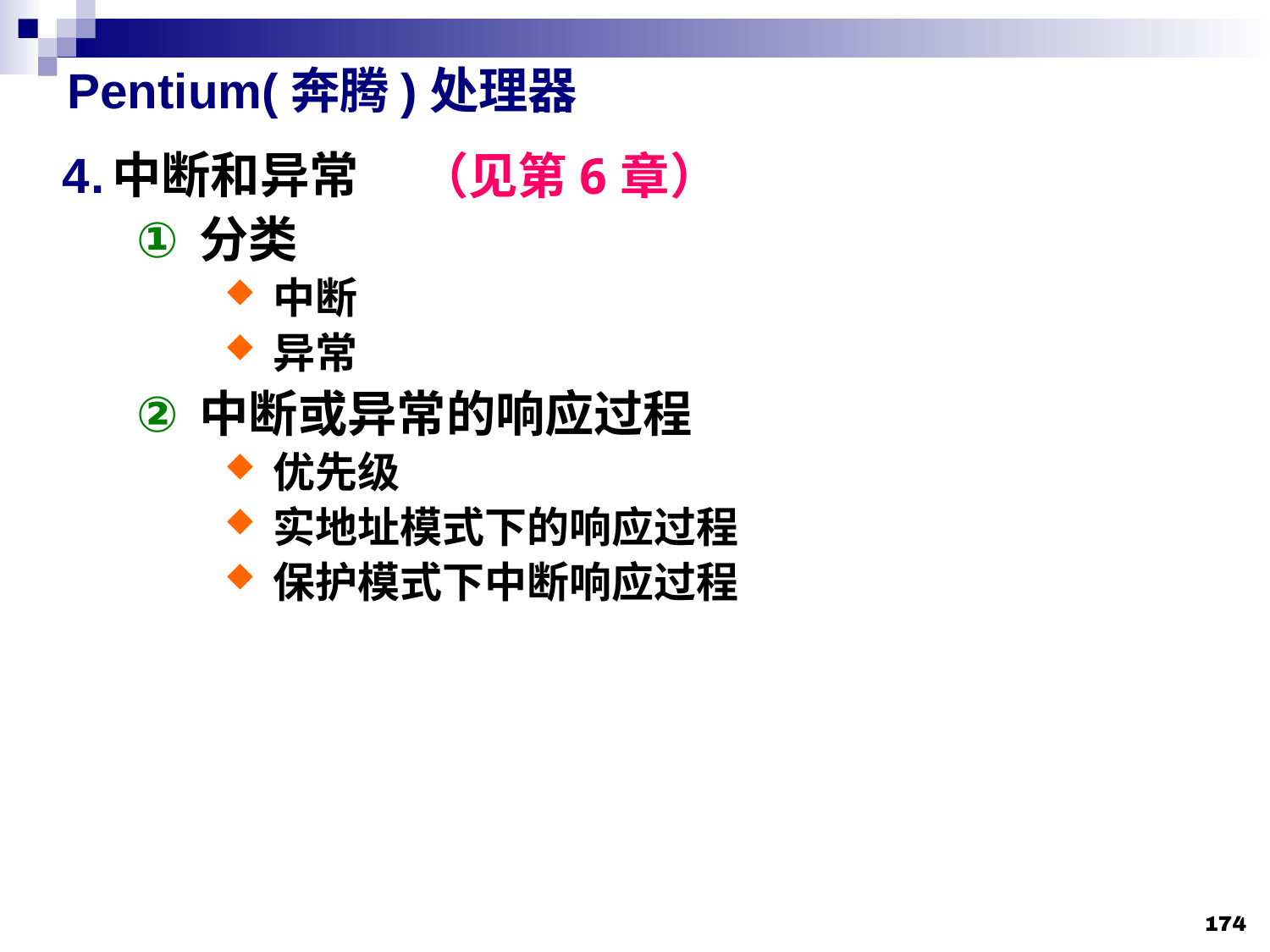

# Pentium(奔腾)处理器
中断和异常
分类
中断
异常
中断或异常的响应过程
优先级
实地址模式下的响应过程
保护模式下中断响应过程
（见第6章）
174